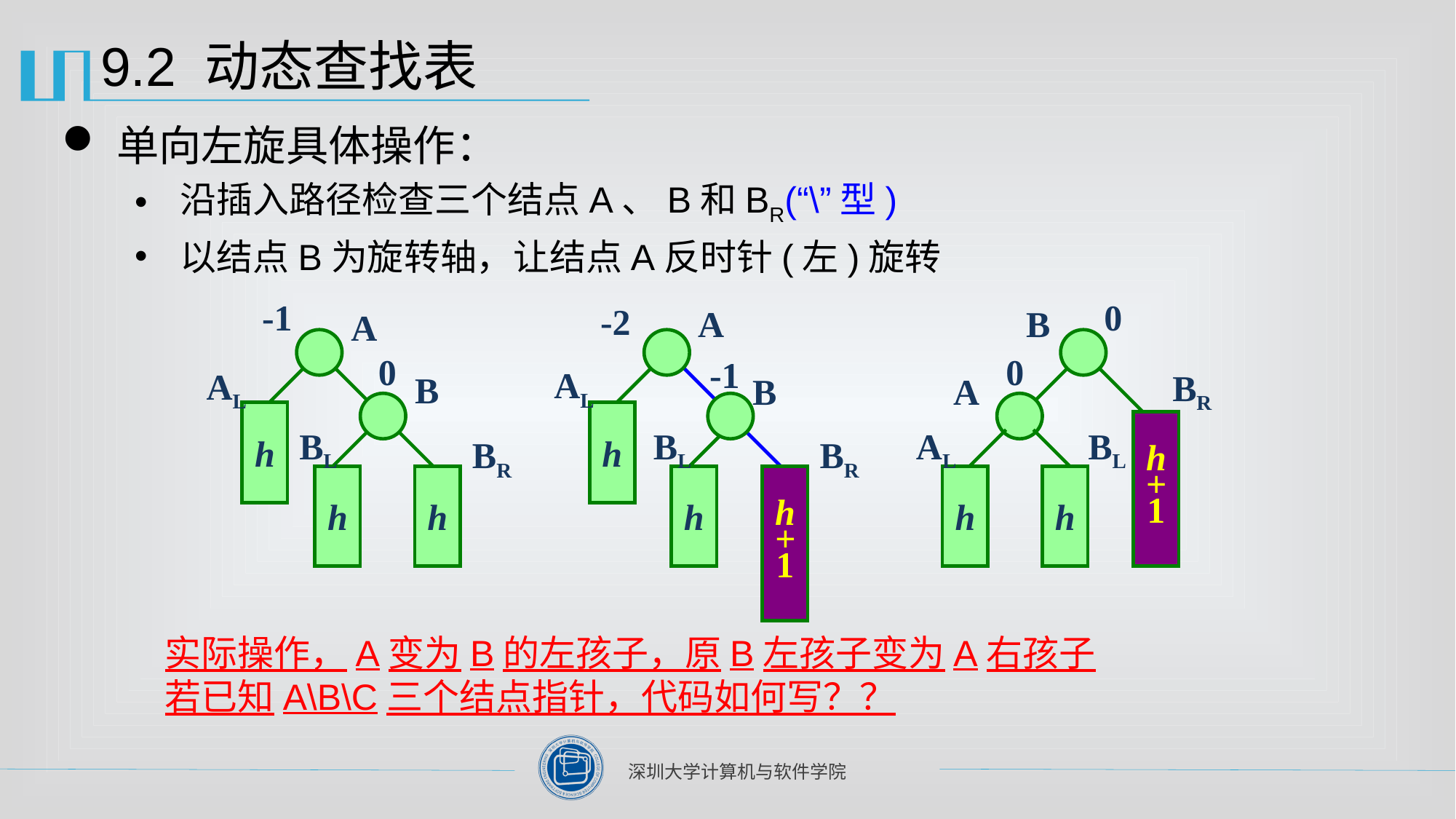

# 9.2 动态查找表
单向左旋具体操作：
沿插入路径检查三个结点A、B和BR(“\”型)
以结点B为旋转轴，让结点A反时针(左)旋转

-1
0
-2
A
B
A

0
0
-1

AL

AL
BR
B
B
A

h
h
h
+
1
BL
BL
AL
BL

BR
BR

h
h
h
h
+
1
h
h

实际操作，A变为B的左孩子，原B左孩子变为A右孩子
若已知A\B\C三个结点指针，代码如何写？？
70